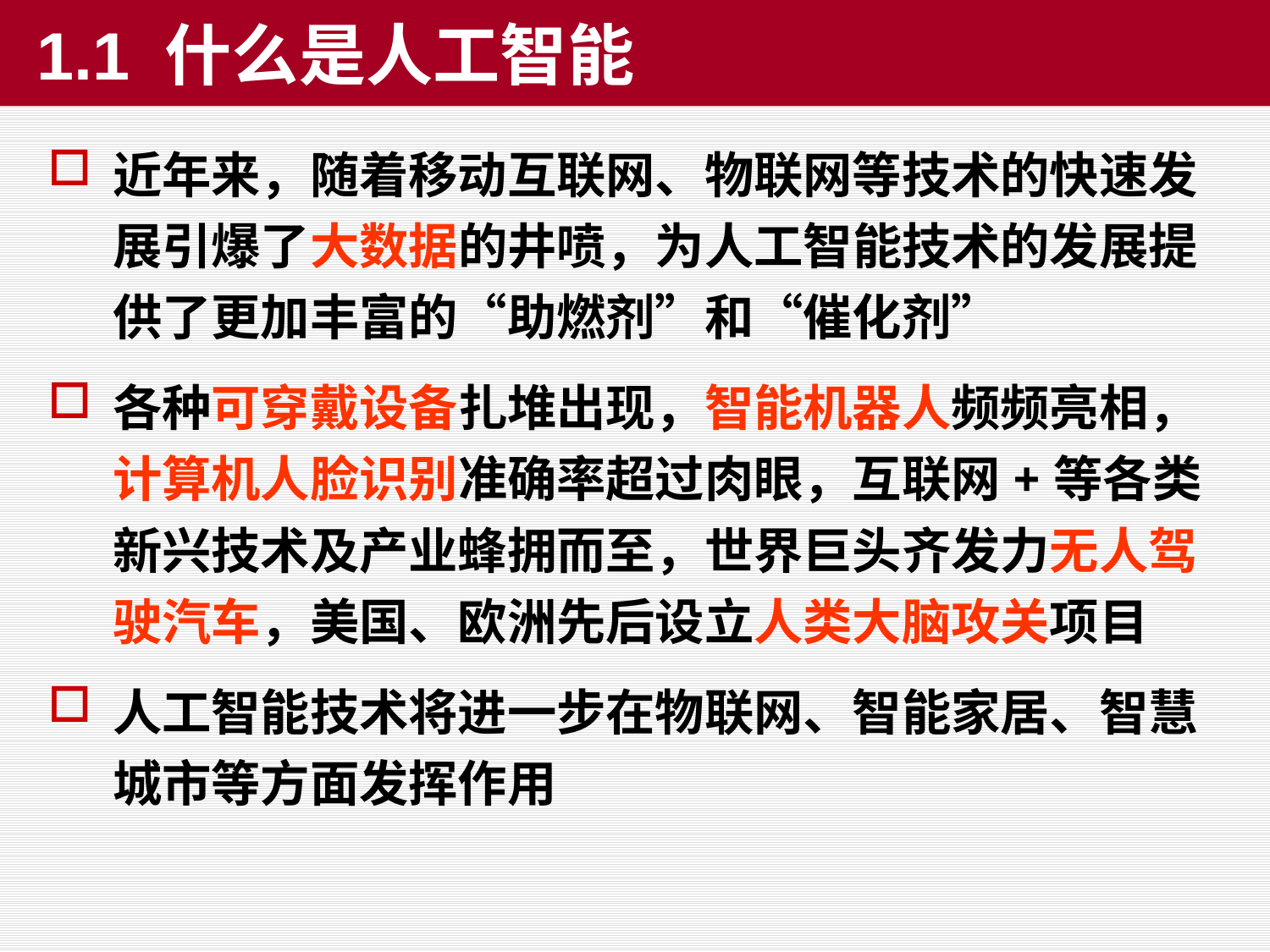

1.1 什么是人工智能
近年来，随着移动互联网、物联网等技术的快速发展引爆了大数据的井喷，为人工智能技术的发展提供了更加丰富的“助燃剂”和“催化剂”
各种可穿戴设备扎堆出现，智能机器人频频亮相，计算机人脸识别准确率超过肉眼，互联网+等各类新兴技术及产业蜂拥而至，世界巨头齐发力无人驾驶汽车，美国、欧洲先后设立人类大脑攻关项目
人工智能技术将进一步在物联网、智能家居、智慧城市等方面发挥作用